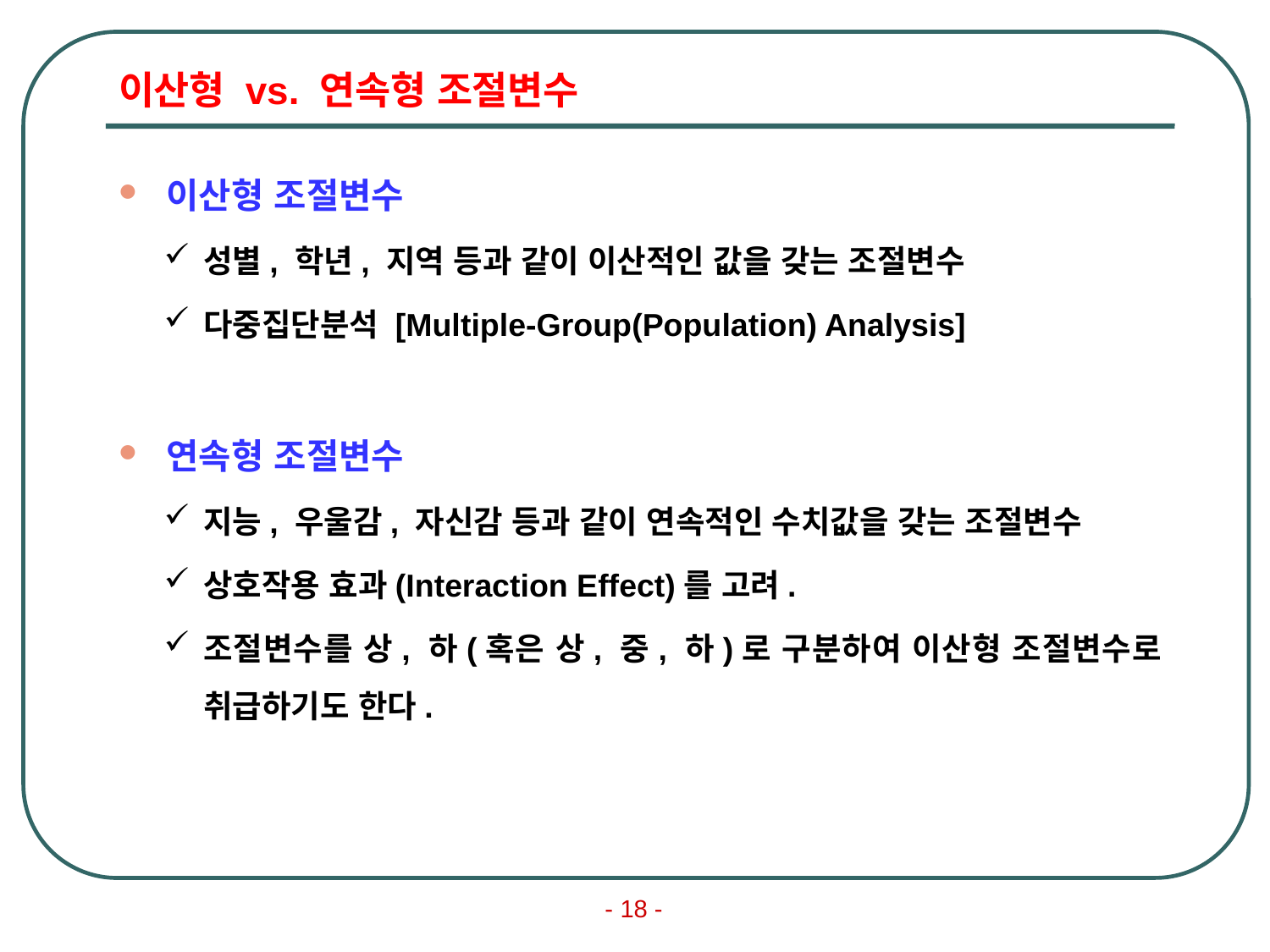

# 이산형 vs. 연속형 조절변수
이산형 조절변수
성별, 학년, 지역 등과 같이 이산적인 값을 갖는 조절변수
다중집단분석 [Multiple-Group(Population) Analysis]

연속형 조절변수
지능, 우울감, 자신감 등과 같이 연속적인 수치값을 갖는 조절변수
상호작용 효과(Interaction Effect)를 고려.
조절변수를 상, 하(혹은 상, 중, 하)로 구분하여 이산형 조절변수로 취급하기도 한다.

- 18 -